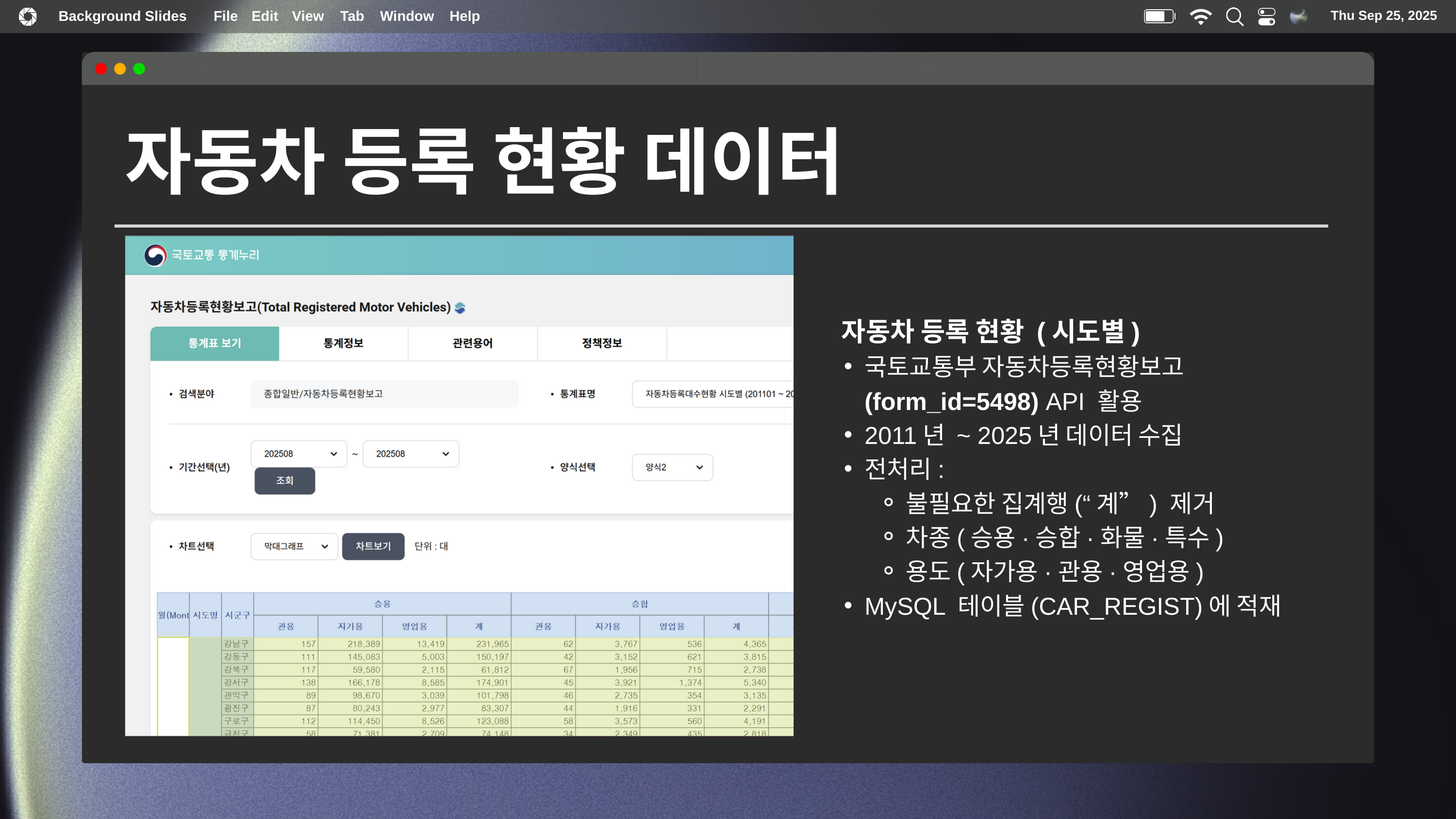

Thu Sep 25, 2025

Background Slides
File
Edit
View
Tab
Window
Help

Our Company

Elaborate on your topic here.

Lorem ipsum dolor sit amet, consectetur adipiscing elit, sed do eiusmod tempor incididunt ut labore et dolore magna aliqua. Ut enim ad minim veniam, quis nostrud exercitation ullamco laboris nisi ut aliquip ex ea commodo consequat. Duis aute irure dolor in reprehenderit in voluptate velit esse cillum dolore eu fugiat nulla pariatur. Excepteur sint occaecat cupidatat non proident, sunt in culpa qui officia deserunt mollit anim id est laborum.

What we do?
Briefly elaborate on what you want to discuss. Lorem ipsum dolor sit amet, consectetur adipiscing elit, sed do eiusmod tempor incididunt ut labore.

Who we are?
Briefly elaborate on what you want to discuss. Lorem ipsum dolor sit amet, consectetur adipiscing elit, sed do eiusmod tempor incididunt ut labore.

자동차 등록 현황 데이터

  자동차 등록 현황 (시도별)
국토교통부 자동차등록현황보고 (form_id=5498) API 활용
2011년 ~ 2025년 데이터 수집
전처리:
불필요한 집계행(“계”) 제거
차종(승용·승합·화물·특수)
용도(자가용·관용·영업용)
MySQL 테이블(CAR_REGIST)에 적재